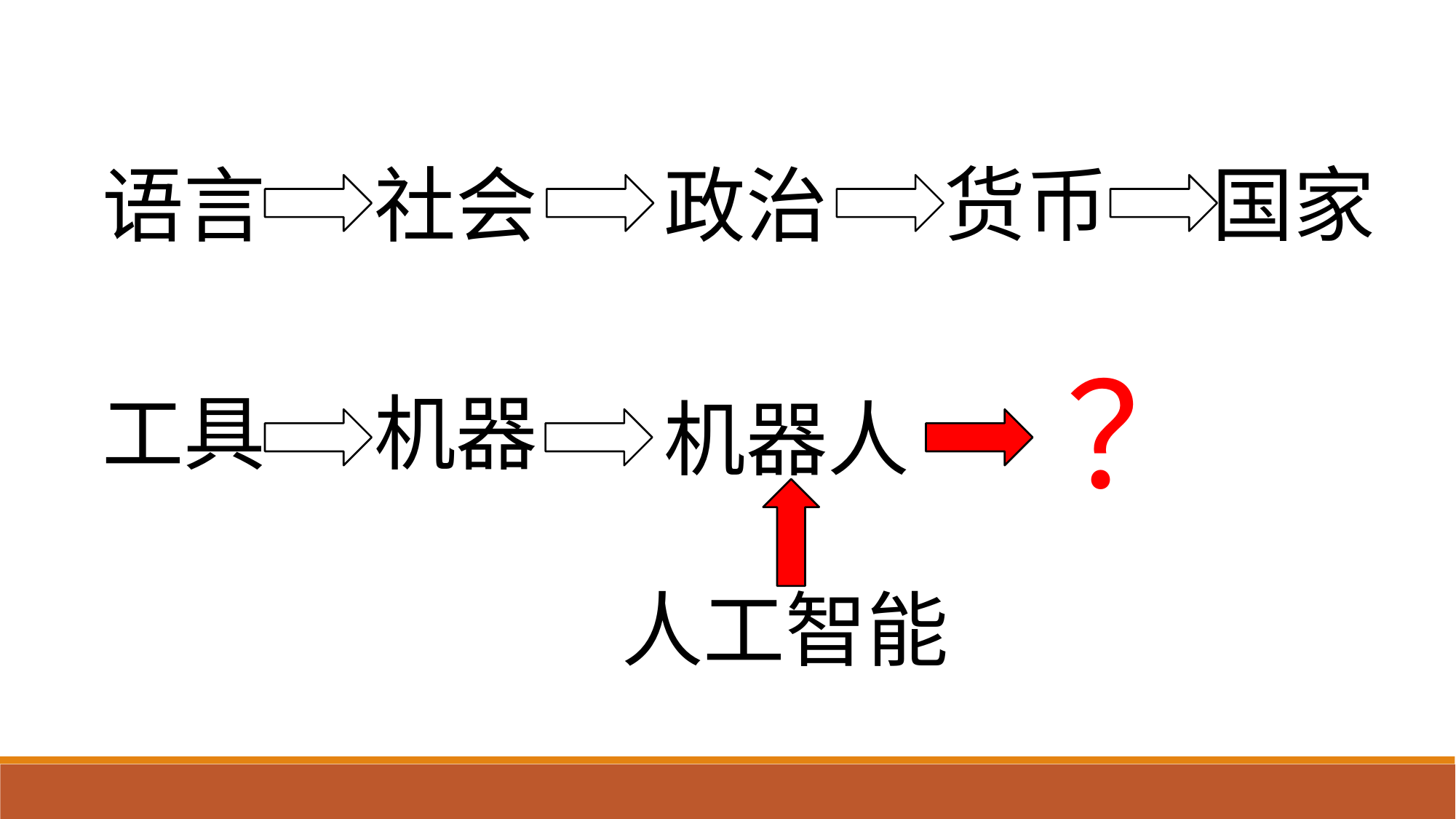

货币
国家
语言
社会
政治

？
工具
机器
机器人

人工智能